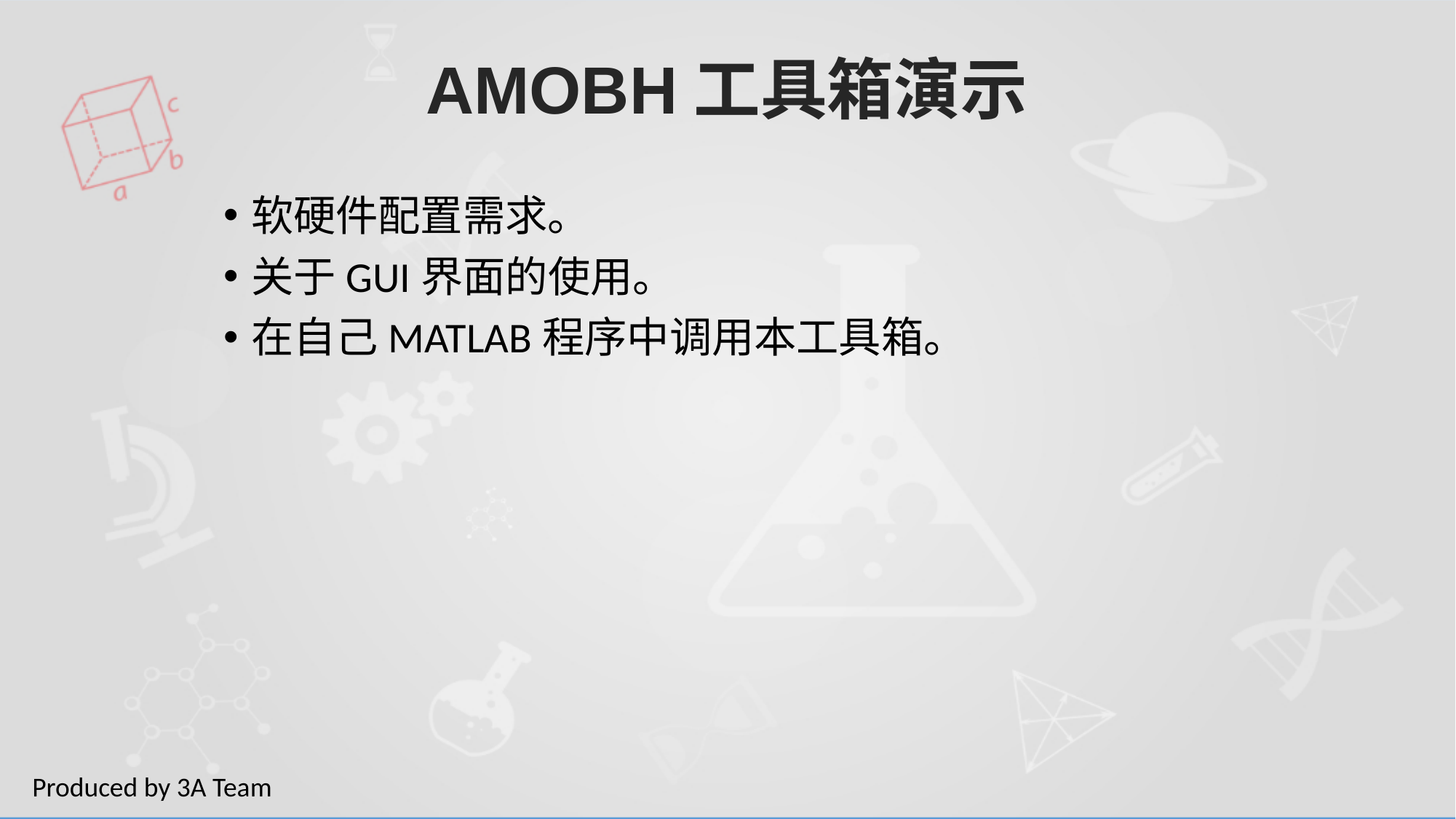

# AMOBH工具箱演示
软硬件配置需求。
关于GUI界面的使用。
在自己MATLAB程序中调用本工具箱。

Produced by 3A Team